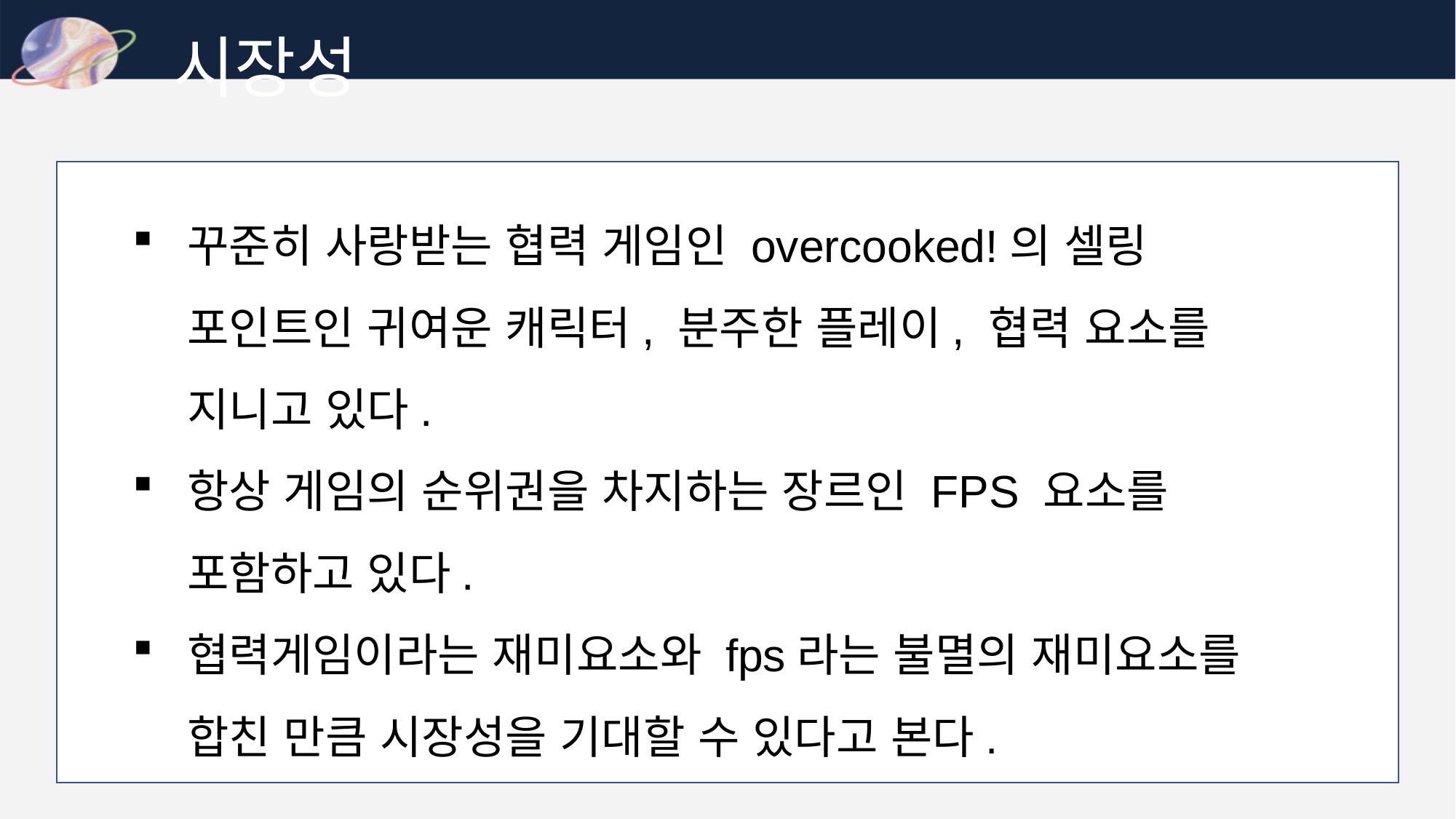

시장성

꾸준히 사랑받는 협력 게임인 overcooked!의 셀링 포인트인 귀여운 캐릭터, 분주한 플레이, 협력 요소를 지니고 있다.
항상 게임의 순위권을 차지하는 장르인 FPS 요소를 포함하고 있다.
협력게임이라는 재미요소와 fps라는 불멸의 재미요소를 합친 만큼 시장성을 기대할 수 있다고 본다.